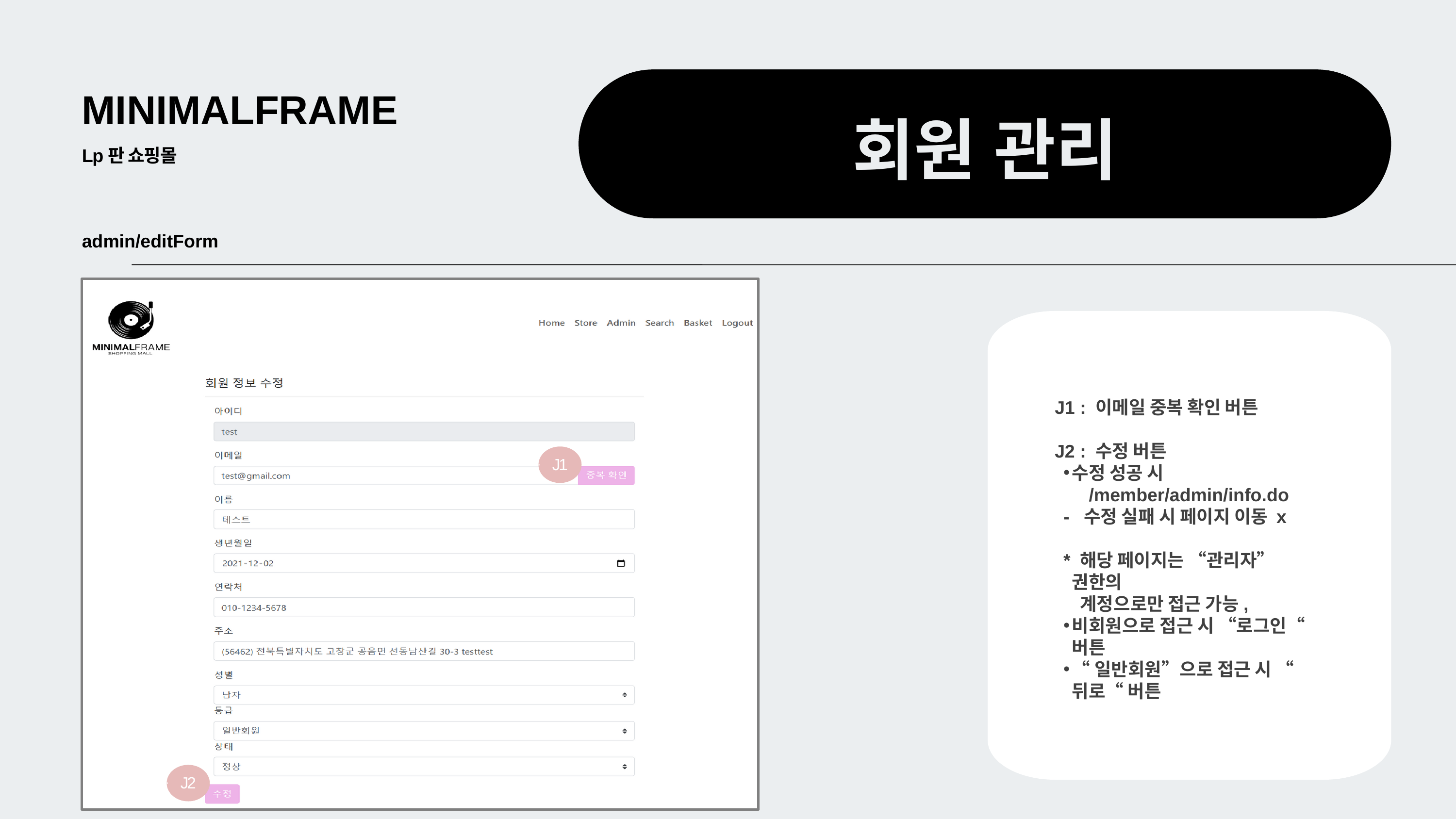

MINIMALFRAME
회원 관리
Lp판 쇼핑몰
admin/editForm

J1

J2

J1 : 이메일 중복 확인 버튼

J2 : 수정 버튼
수정 성공 시
     /member/admin/info.do
-  수정 실패 시 페이지 이동 x

* 해당 페이지는 “관리자” 권한의
   계정으로만 접근 가능,
비회원으로 접근 시 “로그인“ 버튼
“일반회원”으로 접근 시 “뒤로“ 버튼